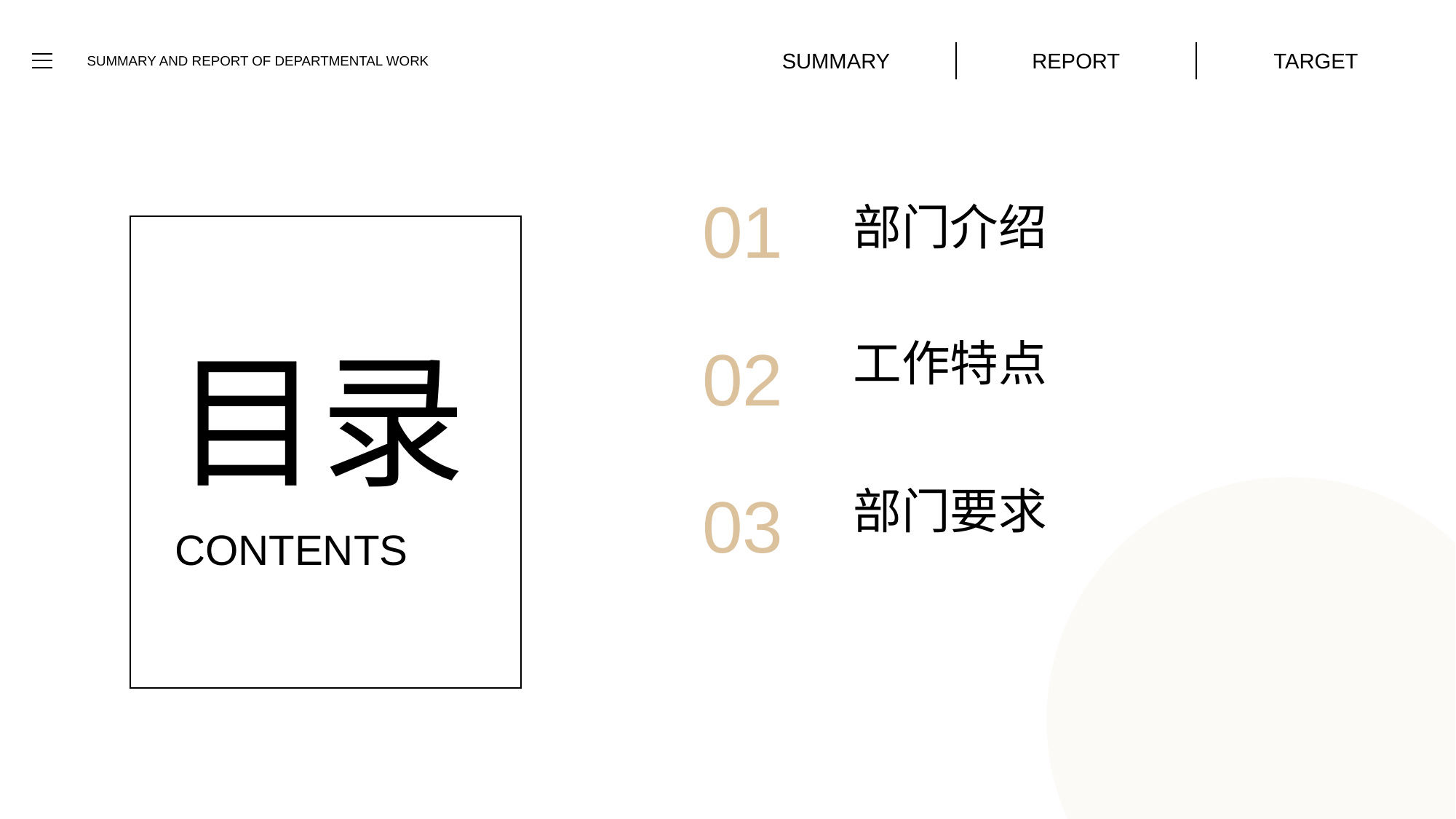

SUMMARY
REPORT
TARGET
SUMMARY AND REPORT OF DEPARTMENTAL WORK
01
部门介绍

目录
CONTENTS
02
工作特点
03
部门要求